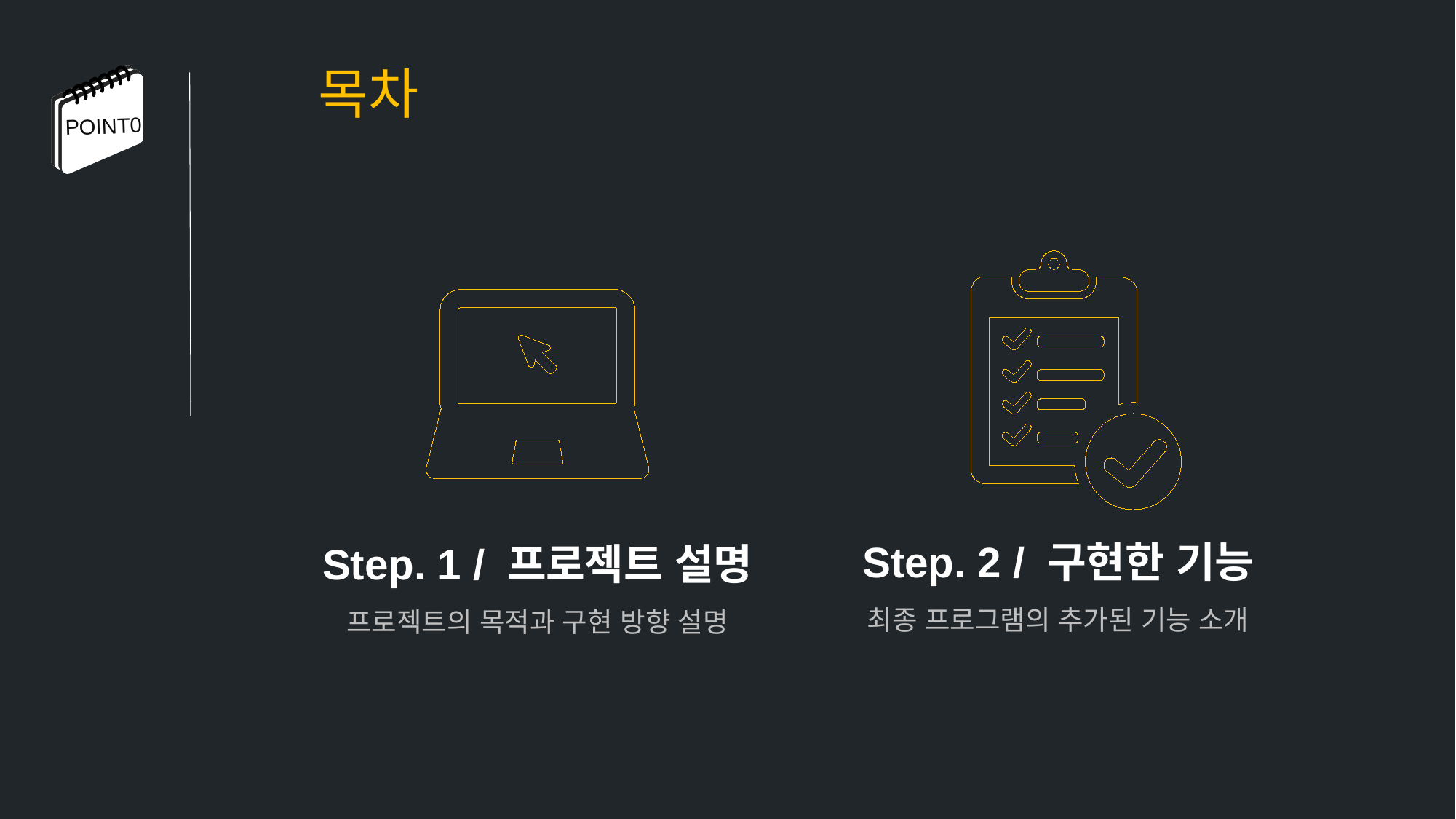

목차

POINT0

Step. 2 / 구현한 기능
최종 프로그램의 추가된 기능 소개
Step. 1 / 프로젝트 설명
프로젝트의 목적과 구현 방향 설명